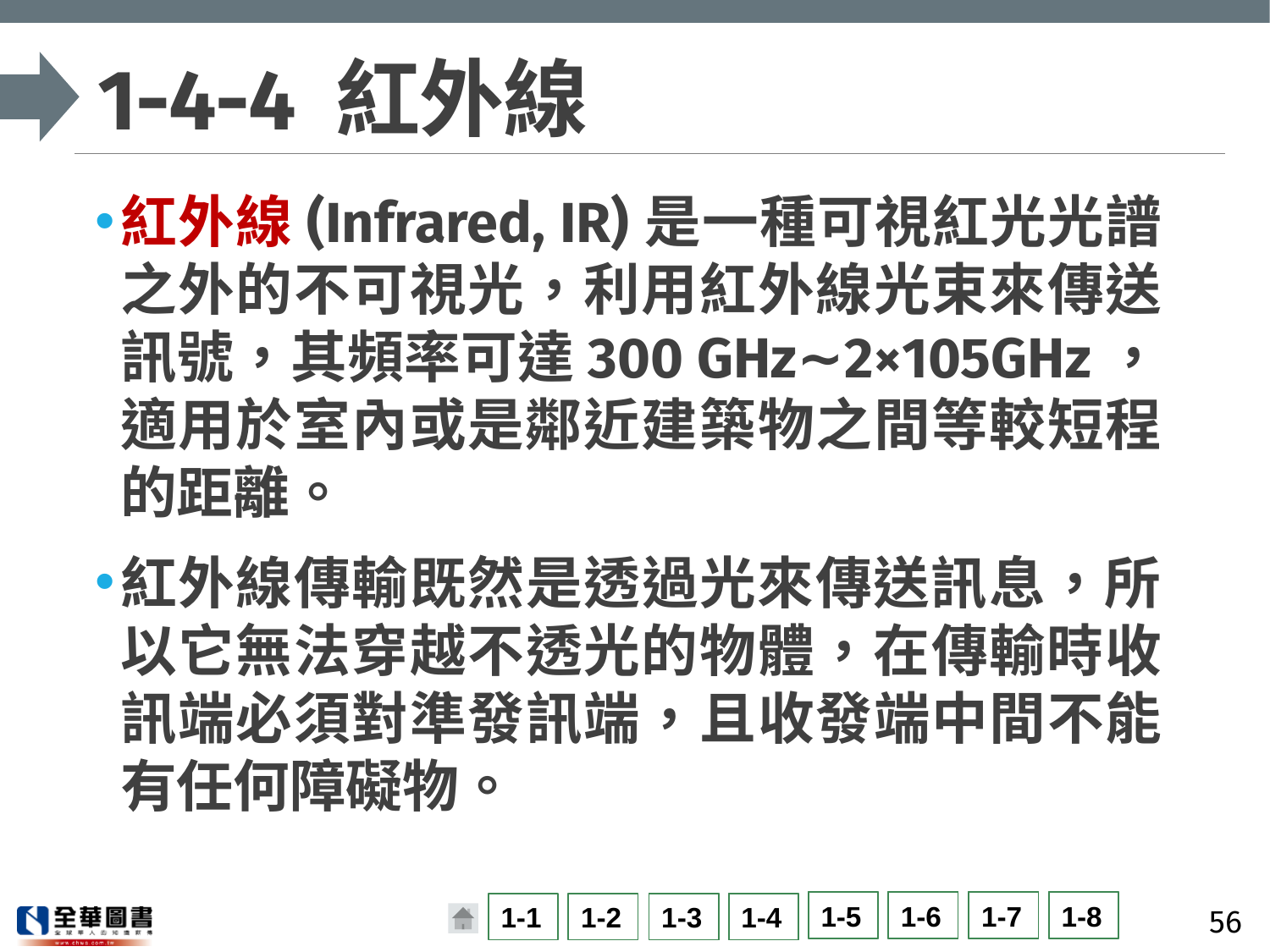

# 1-4-4 紅外線
紅外線(Infrared, IR)是一種可視紅光光譜之外的不可視光，利用紅外線光束來傳送訊號，其頻率可達300 GHz∼2×105GHz，適用於室內或是鄰近建築物之間等較短程的距離。
紅外線傳輸既然是透過光來傳送訊息，所以它無法穿越不透光的物體，在傳輸時收訊端必須對準發訊端，且收發端中間不能有任何障礙物。

56